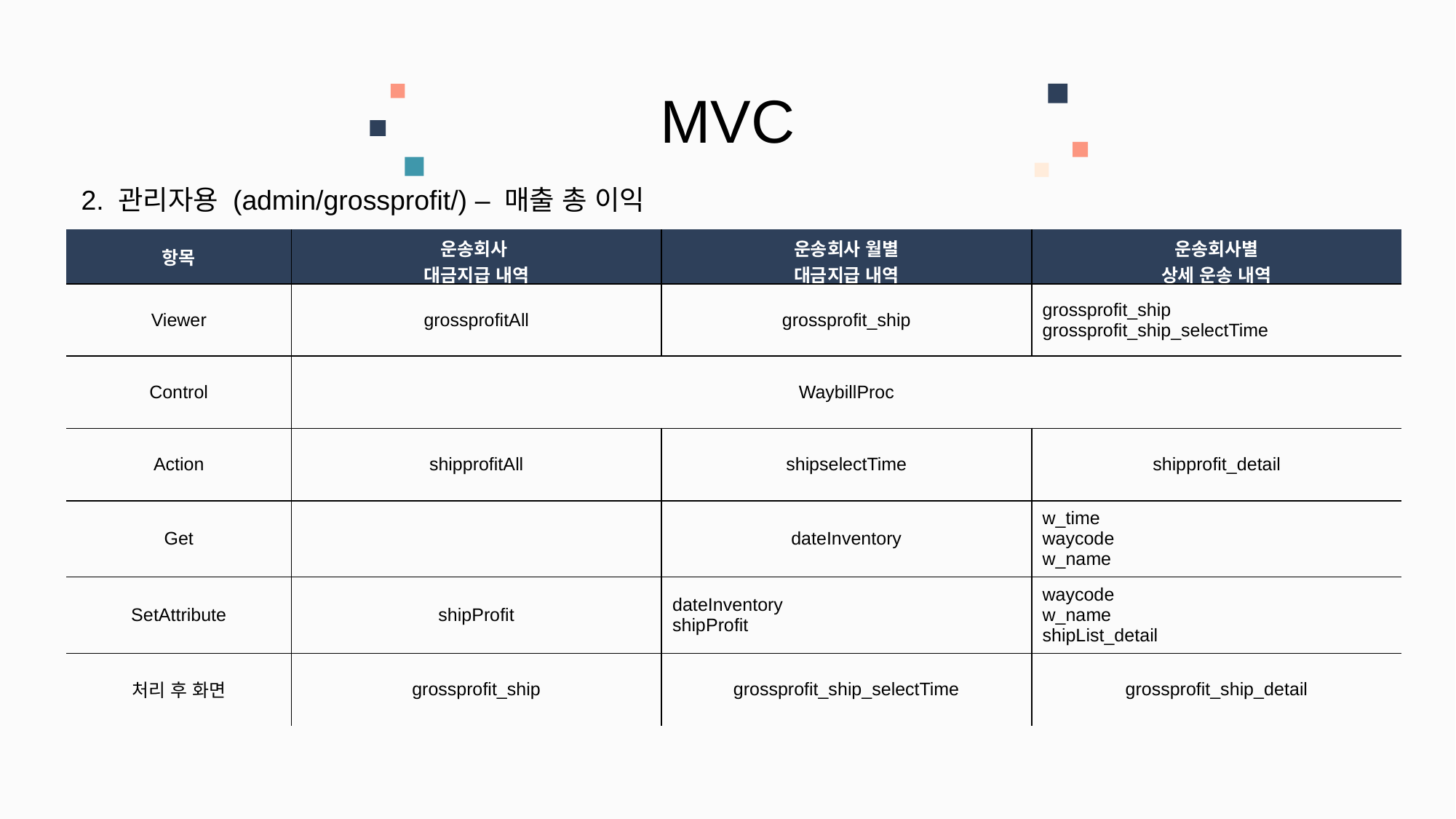

MVC

2. 관리자용 (admin/grossprofit/) – 매출 총 이익
| 항목 | 운송회사 대금지급 내역 | 운송회사 월별 대금지급 내역 | 운송회사별 상세 운송 내역 |
| --- | --- | --- | --- |
| Viewer | grossprofitAll | grossprofit\_ship | grossprofit\_ship grossprofit\_ship\_selectTime |
| Control | WaybillProc |  |  |
| Action | shipprofitAll | shipselectTime | shipprofit\_detail |
| Get |  | dateInventory | w\_time waycode w\_name |
| SetAttribute | shipProfit | dateInventory shipProfit | waycode w\_name shipList\_detail |
| 처리 후 화면 | grossprofit\_ship | grossprofit\_ship\_selectTime | grossprofit\_ship\_detail |